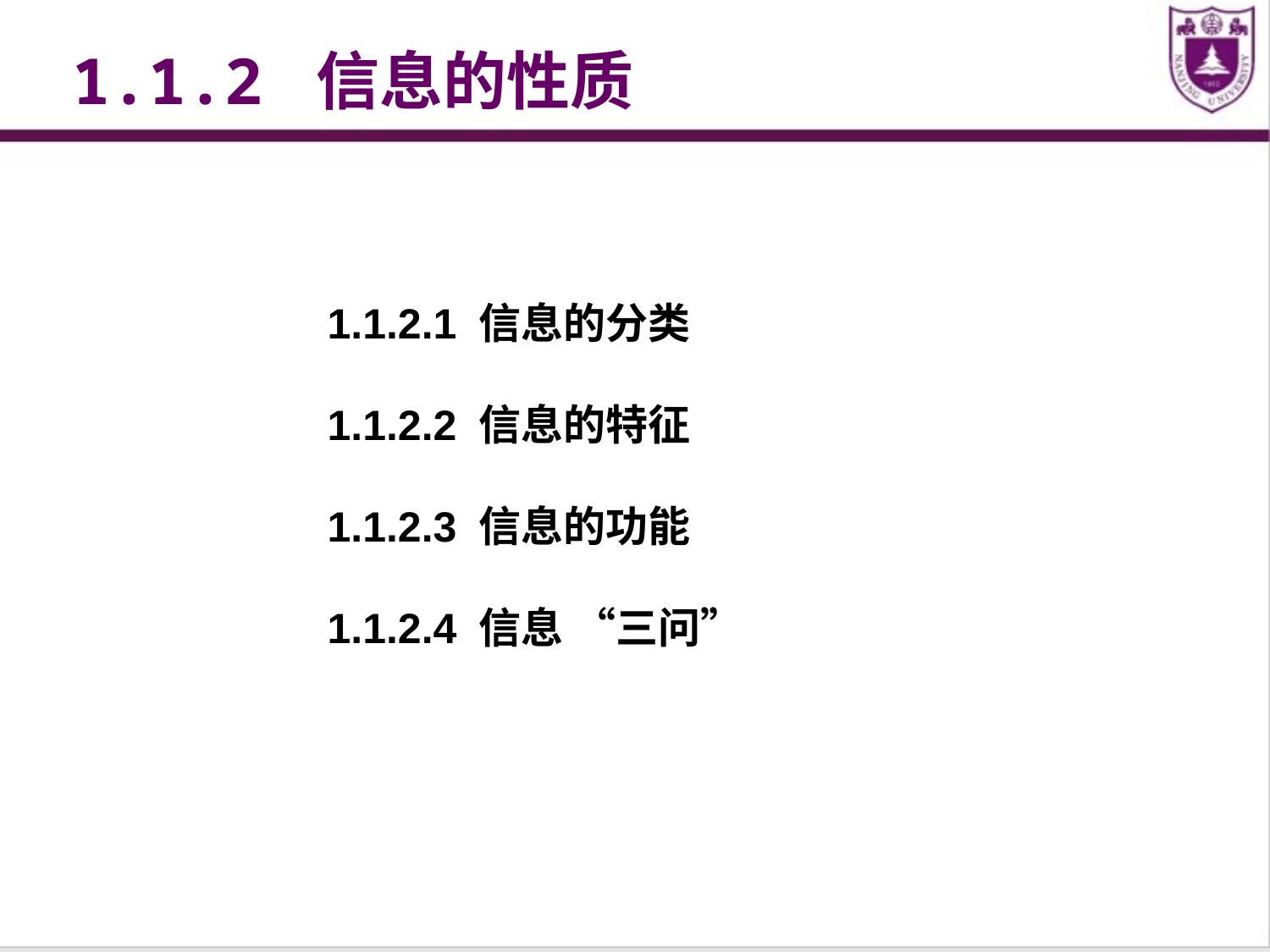

1.1.2 信息的性质
1.1.2.1 信息的分类

1.1.2.2 信息的特征

1.1.2.3 信息的功能

1.1.2.4 信息 “三问”